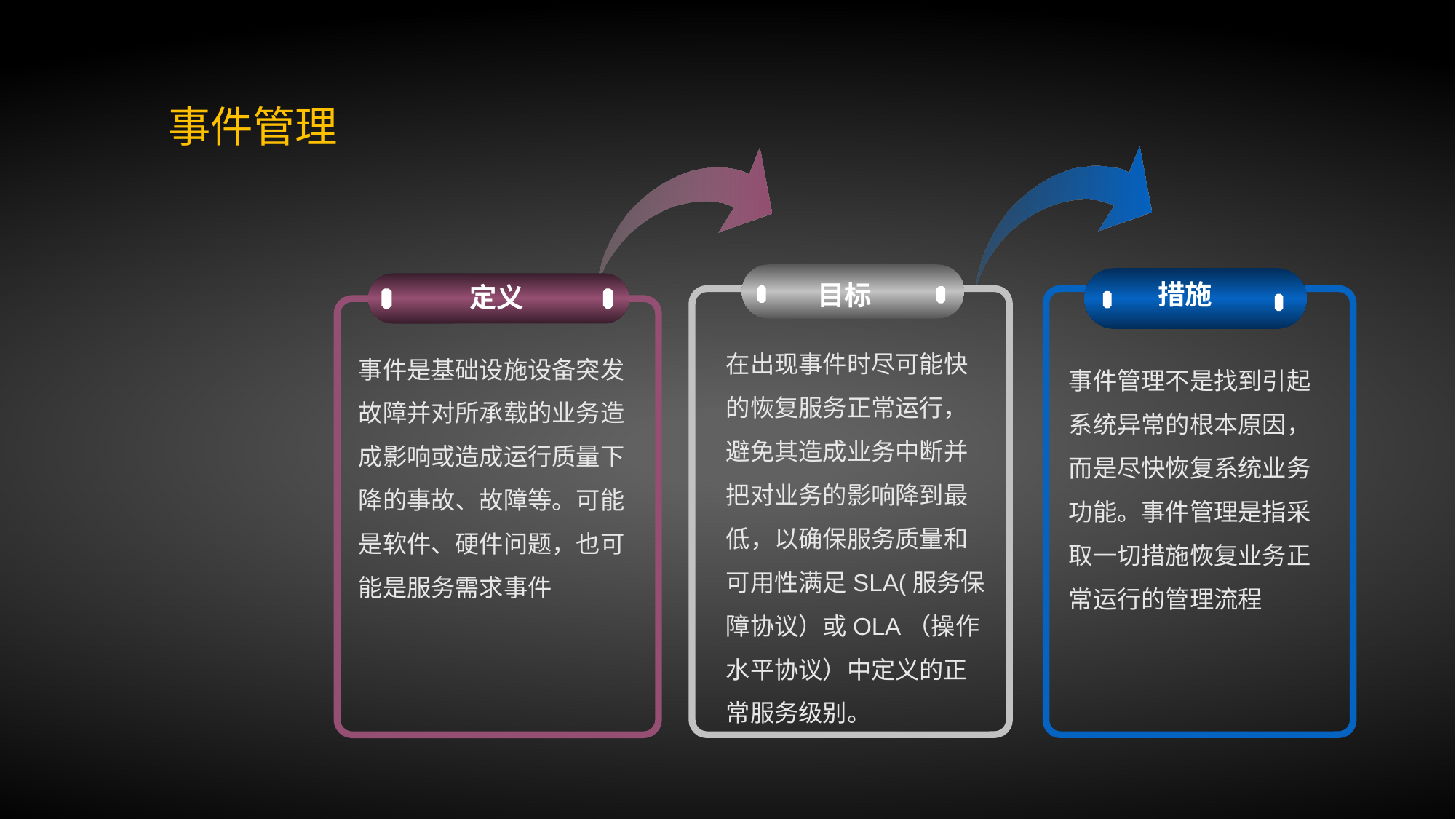

事件管理

措施
目标

定义

事件是基础设施设备突发故障并对所承载的业务造成影响或造成运行质量下降的事故、故障等。可能是软件、硬件问题，也可能是服务需求事件

在出现事件时尽可能快的恢复服务正常运行，避免其造成业务中断并把对业务的影响降到最低，以确保服务质量和可用性满足SLA(服务保障协议）或OLA（操作水平协议）中定义的正常服务级别。
事件管理不是找到引起系统异常的根本原因，而是尽快恢复系统业务功能。事件管理是指采取一切措施恢复业务正常运行的管理流程